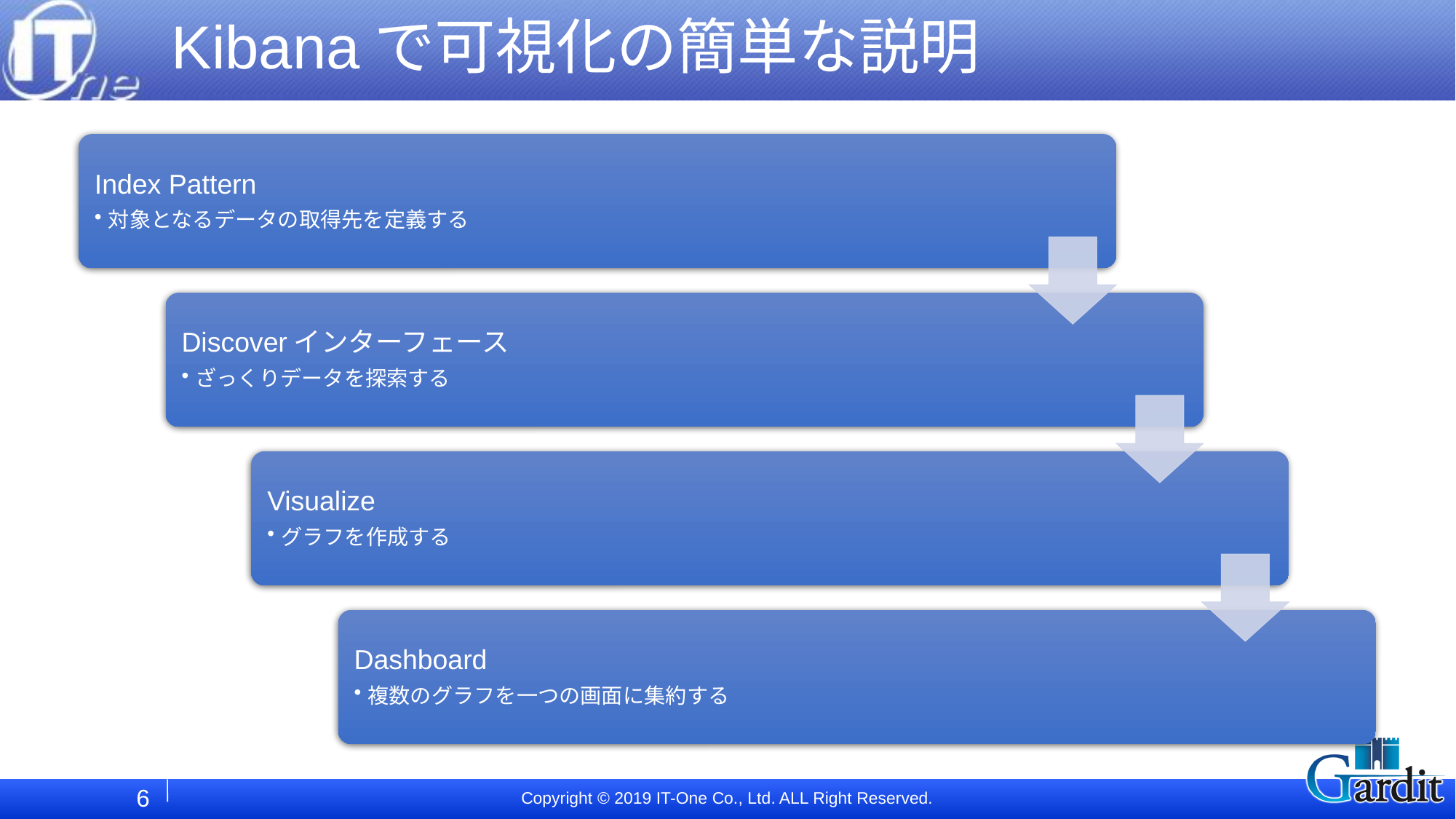

# Kibanaで可視化の簡単な説明
Index Pattern
対象となるデータの取得先を定義する
Discoverインターフェース
ざっくりデータを探索する
Visualize
グラフを作成する
Dashboard
複数のグラフを一つの画面に集約する

6